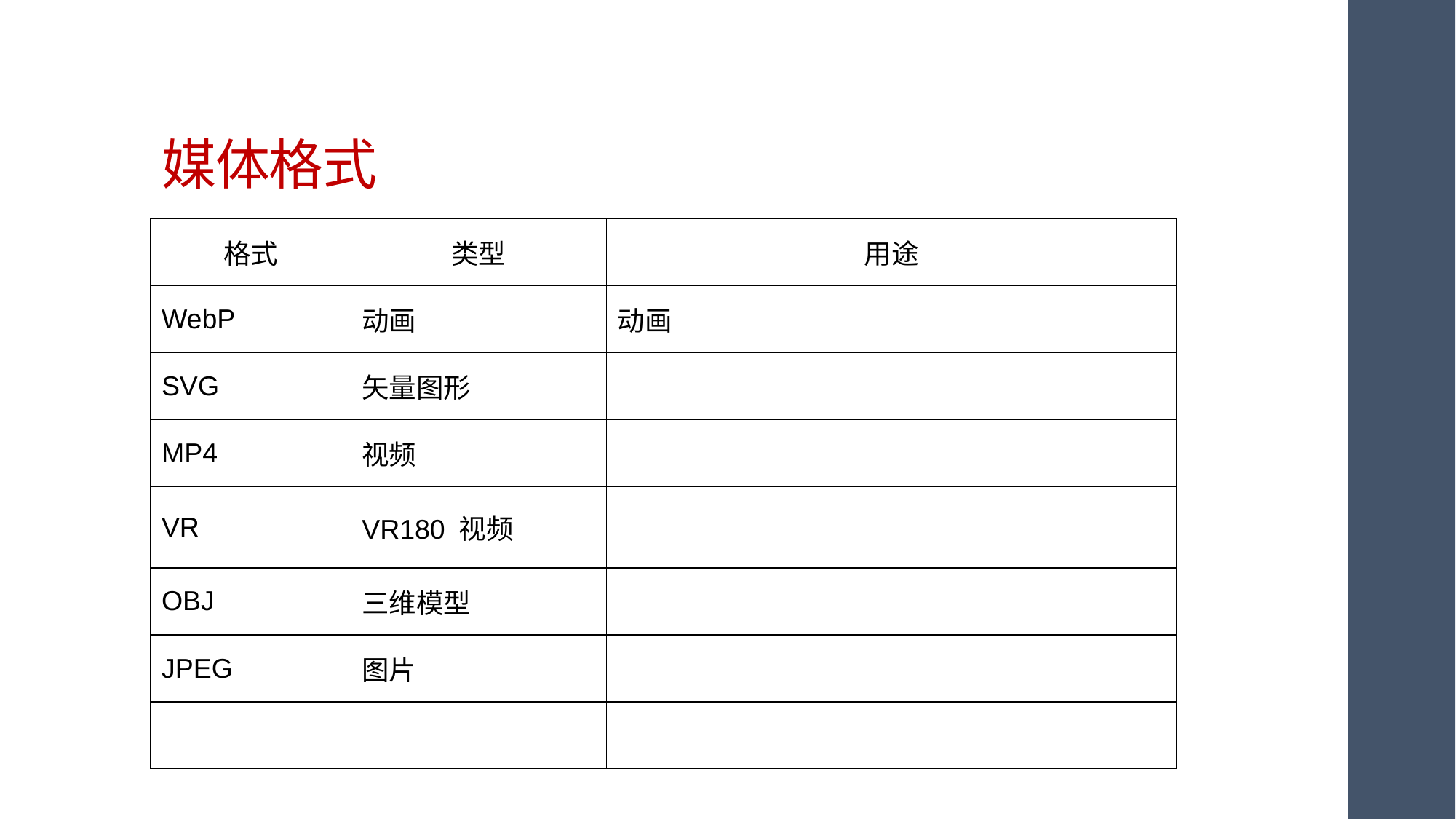

# 媒体格式
| 格式 | 类型 | 用途 |
| --- | --- | --- |
| WebP | 动画 | 动画 |
| SVG | 矢量图形 |  |
| MP4 | 视频 |  |
| VR | VR180 视频 |  |
| OBJ | 三维模型 |  |
| JPEG | 图片 |  |
|  |  |  |